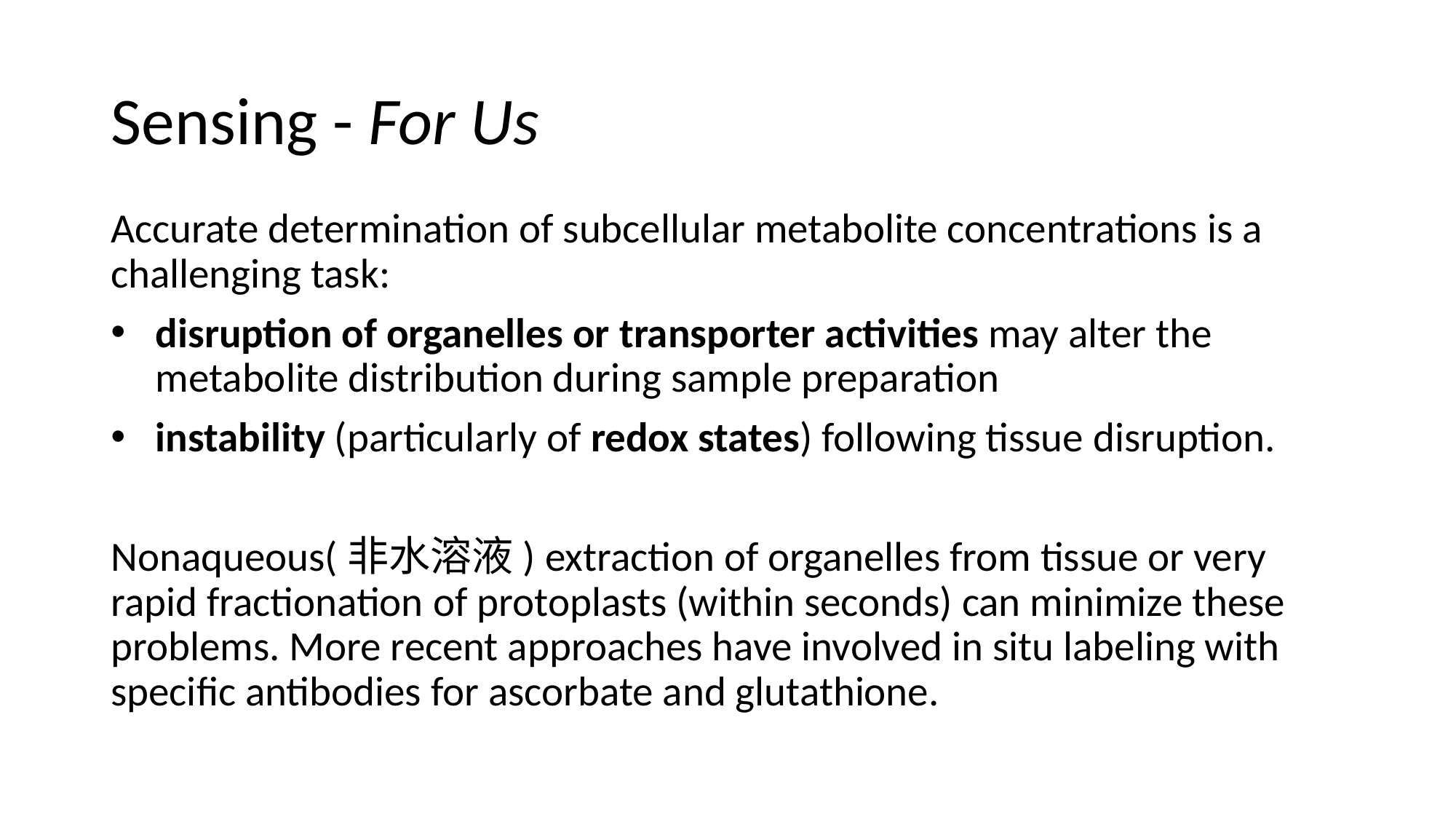

# Sensing - For Us
Accurate determination of subcellular metabolite concentrations is a challenging task:
disruption of organelles or transporter activities may alter the metabolite distribution during sample preparation
instability (particularly of redox states) following tissue disruption.

Nonaqueous(非水溶液) extraction of organelles from tissue or very rapid fractionation of protoplasts (within seconds) can minimize these problems. More recent approaches have involved in situ labeling with specific antibodies for ascorbate and glutathione.